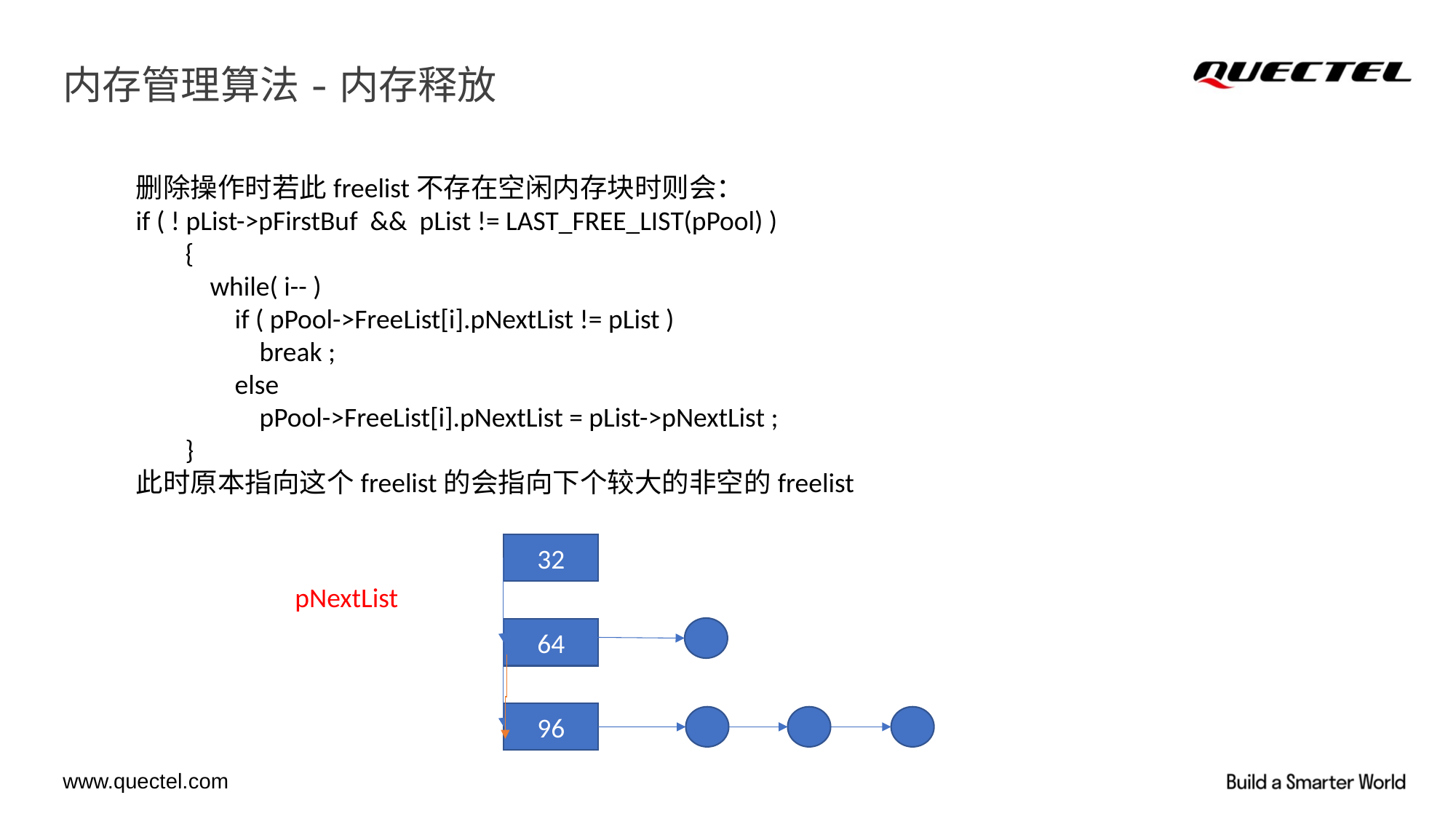

# 内存管理算法-内存释放
删除操作时若此freelist不存在空闲内存块时则会：
if ( ! pList->pFirstBuf  &&  pList != LAST_FREE_LIST(pPool) )
        {
            while( i-- )
                if ( pPool->FreeList[i].pNextList != pList )
                    break ;
                else
                    pPool->FreeList[i].pNextList = pList->pNextList ;
        }
此时原本指向这个freelist的会指向下个较大的非空的freelist
32
pNextList

64
96